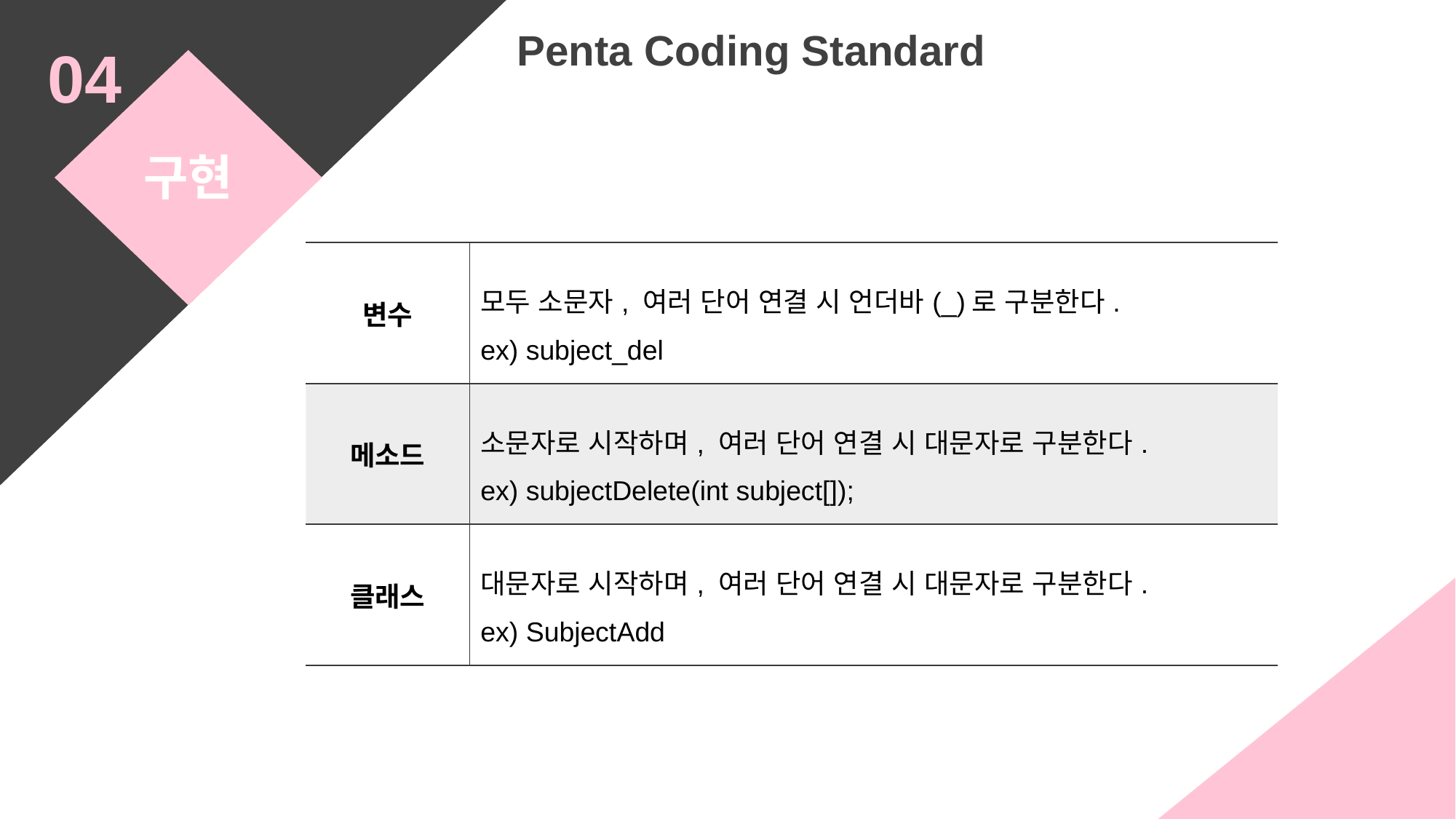

Penta Coding Standard
04
구현
| 변수 | 모두 소문자, 여러 단어 연결 시 언더바(\_)로 구분한다. ex) subject\_del |
| --- | --- |
| 메소드 | 소문자로 시작하며, 여러 단어 연결 시 대문자로 구분한다. ex) subjectDelete(int subject[]); |
| 클래스 | 대문자로 시작하며, 여러 단어 연결 시 대문자로 구분한다. ex) SubjectAdd |